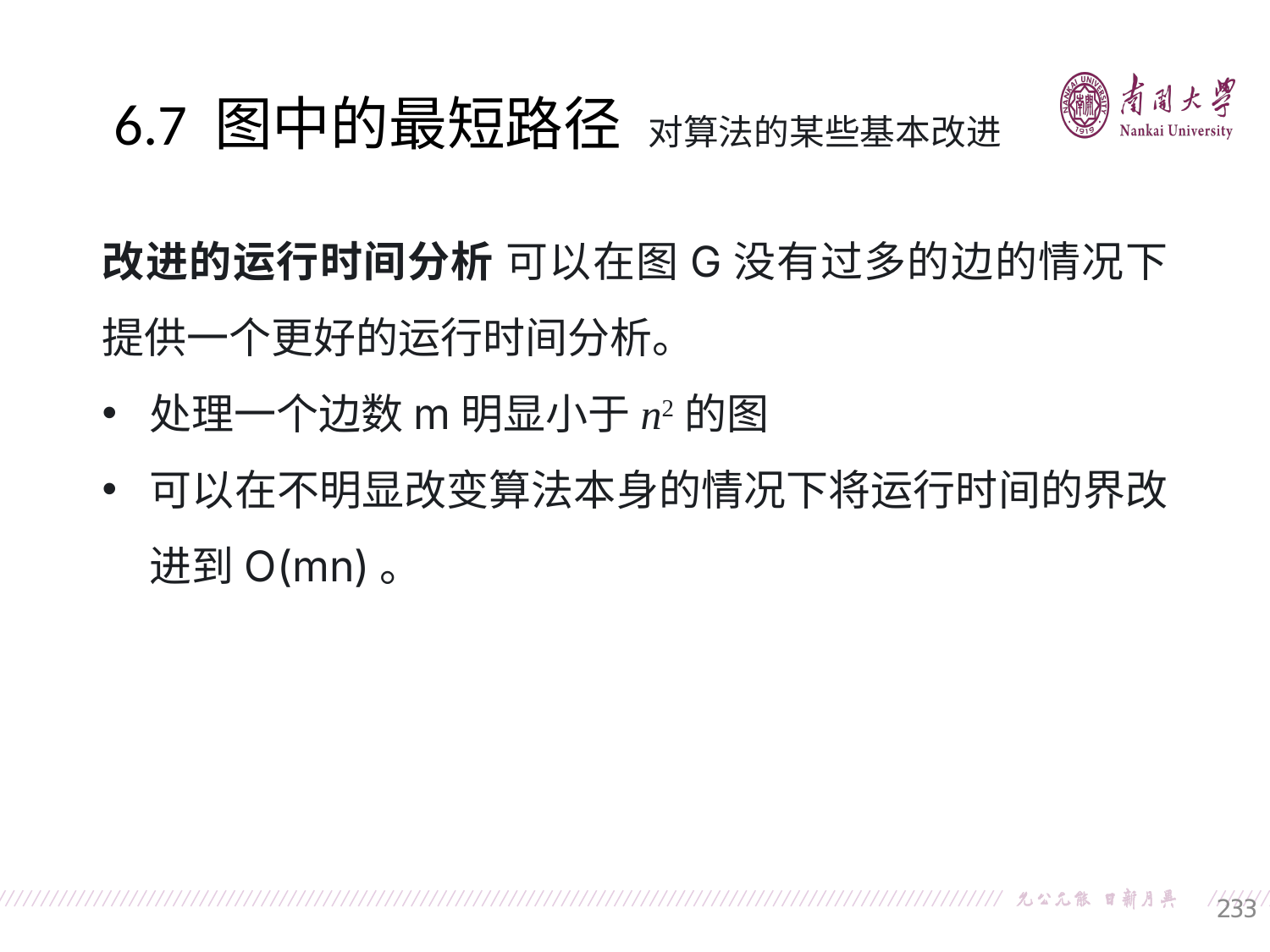

6.7 图中的最短路径  对算法的某些基本改进
改进的运行时间分析 可以在图G没有过多的边的情况下提供一个更好的运行时间分析。
处理一个边数m明显小于n2的图
可以在不明显改变算法本身的情况下将运行时间的界改进到O(mn)。
233